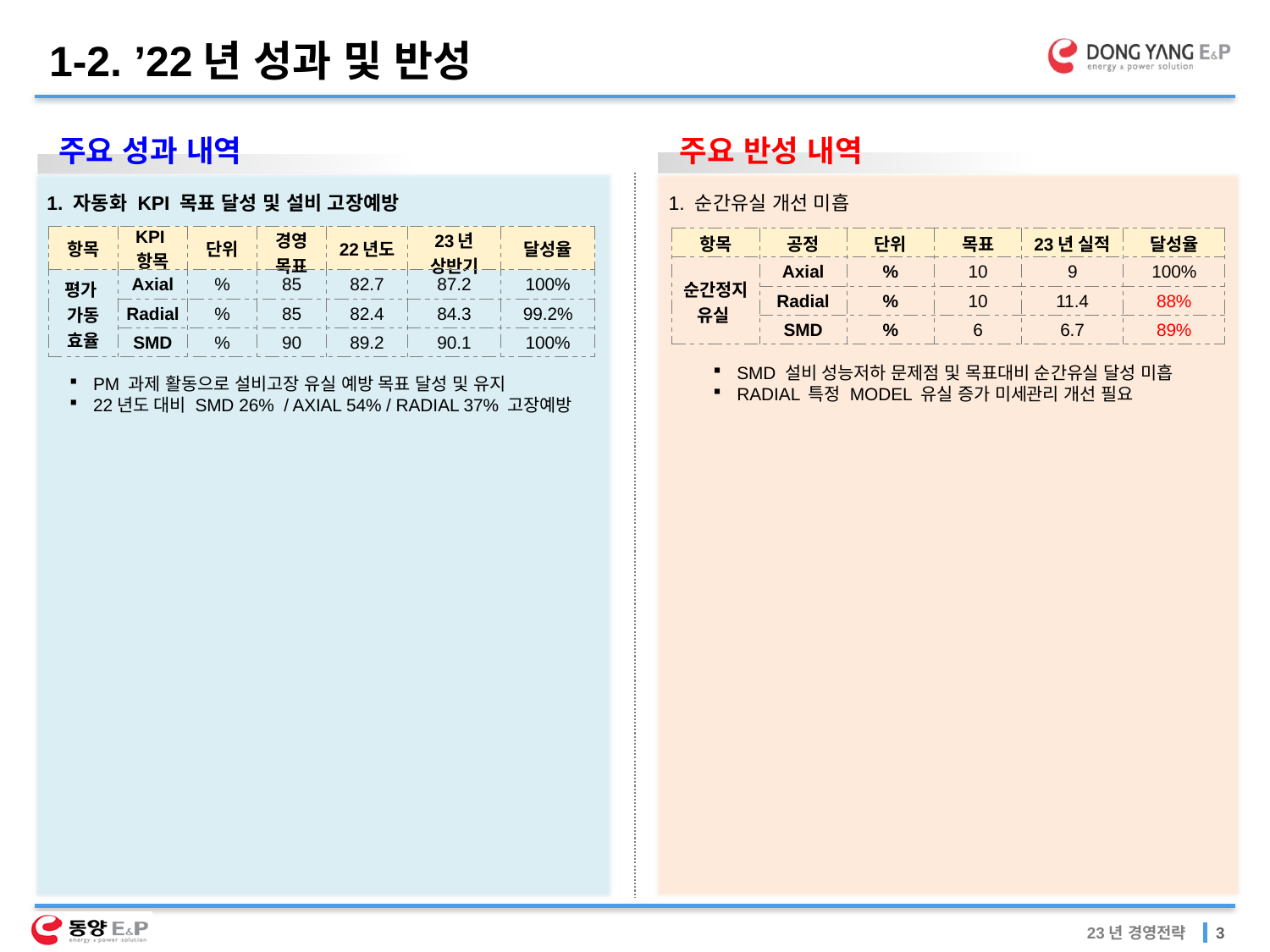

1-2. ’22년 성과 및 반성
주요 성과 내역
주요 반성 내역

1. 자동화 KPI 목표 달성 및 설비 고장예방
1. 순간유실 개선 미흡
| 항목 | KPI 항목 | 단위 | 경영 목표 | 22년도 | 23년 상반기 | 달성율 |
| --- | --- | --- | --- | --- | --- | --- |
| 평가 가동 효율 | Axial | % | 85 | 82.7 | 87.2 | 100% |
|  | Radial | % | 85 | 82.4 | 84.3 | 99.2% |
|  | SMD | % | 90 | 89.2 | 90.1 | 100% |
| 항목 | 공정 | 단위 | 목표 | 23년 실적 | 달성율 |
| --- | --- | --- | --- | --- | --- |
| 순간정지 유실 | Axial | % | 10 | 9 | 100% |
|  | Radial | % | 10 | 11.4 | 88% |
|  | SMD | % | 6 | 6.7 | 89% |
SMD 설비 성능저하 문제점 및 목표대비 순간유실 달성 미흡
RADIAL 특정 MODEL 유실 증가 미세관리 개선 필요
PM 과제 활동으로 설비고장 유실 예방 목표 달성 및 유지
22년도 대비 SMD 26%  / AXIAL 54% / RADIAL 37% 고장예방